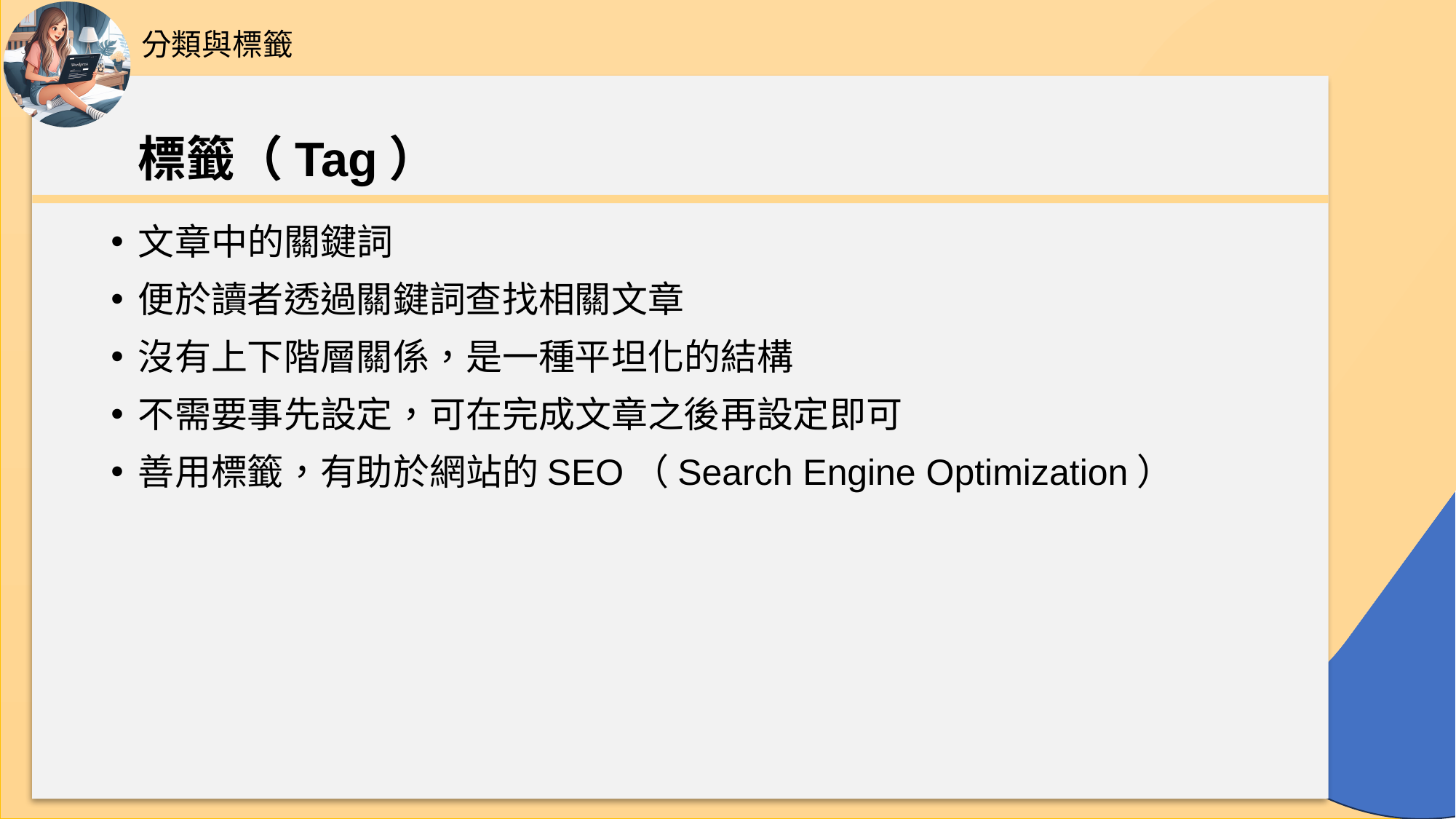

分類與標籤

# 標籤（Tag）

文章中的關鍵詞
便於讀者透過關鍵詞查找相關文章
沒有上下階層關係，是一種平坦化的結構
不需要事先設定，可在完成文章之後再設定即可
善用標籤，有助於網站的SEO（Search Engine Optimization）
60